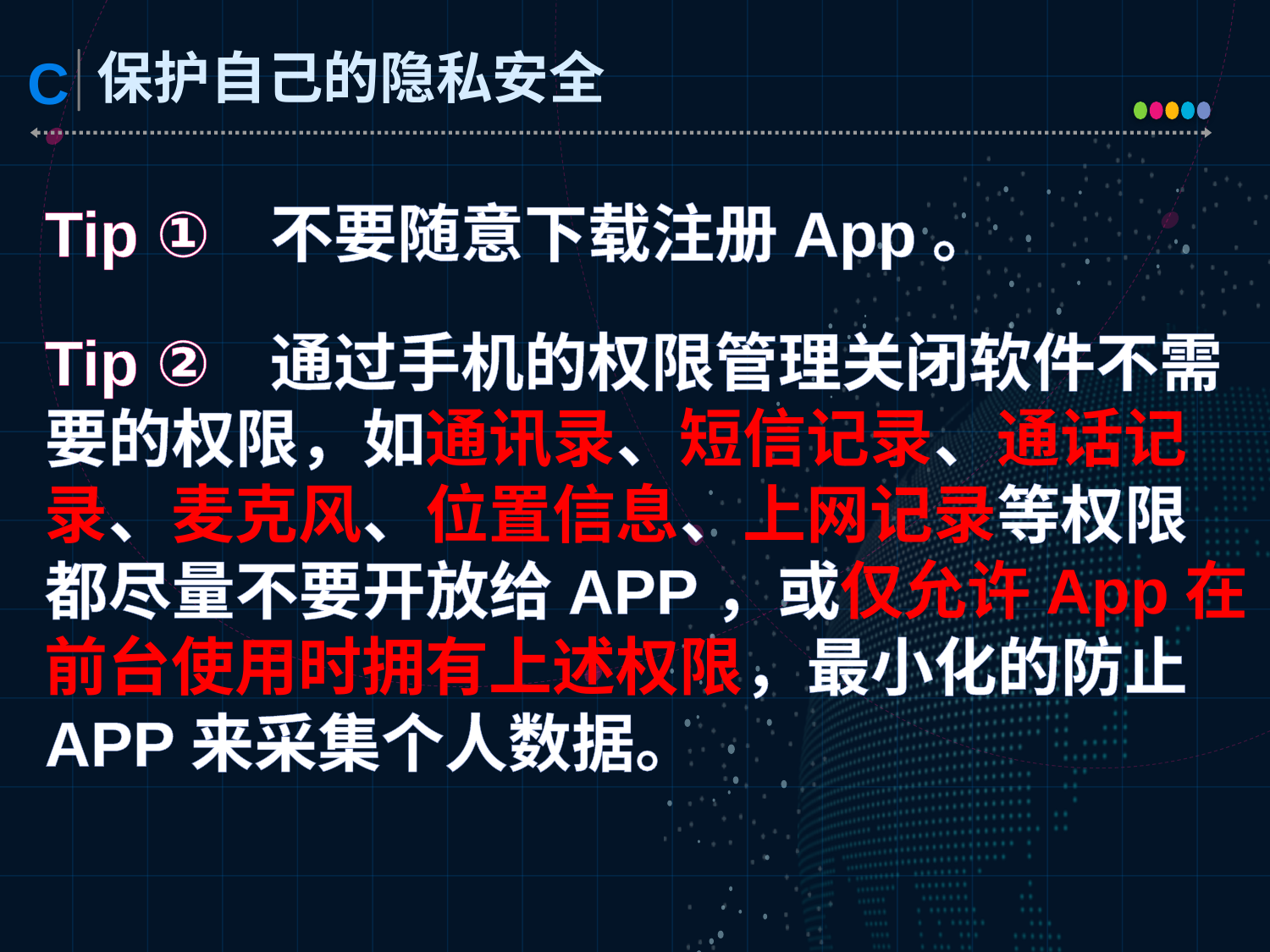

保护自己的隐私安全
Tip ①  不要随意下载注册App。
Tip ②  通过手机的权限管理关闭软件不需要的权限，如通讯录、短信记录、通话记录、麦克风、位置信息、上网记录等权限都尽量不要开放给APP，或仅允许App在前台使用时拥有上述权限，最小化的防止APP来采集个人数据。